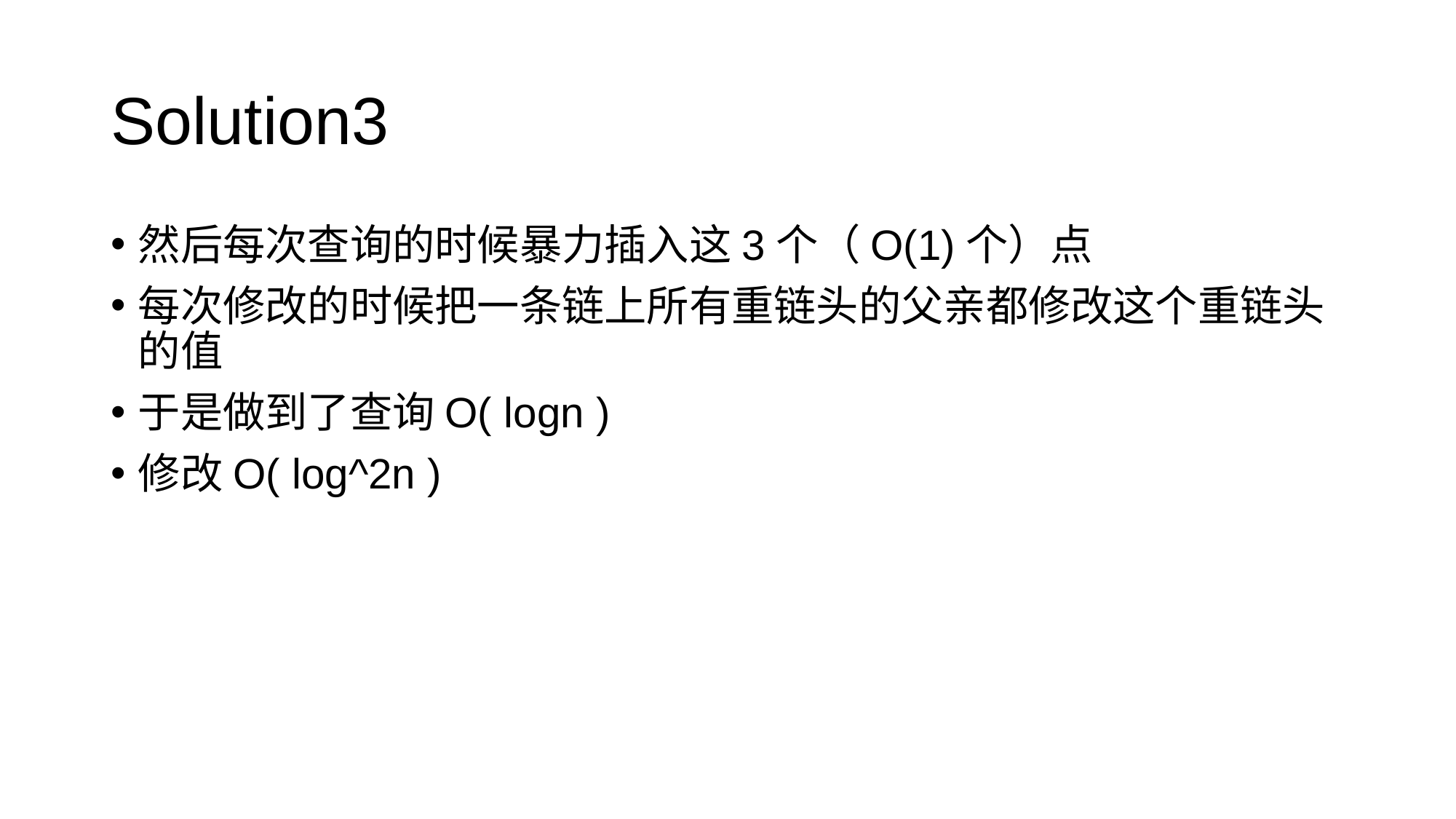

# Solution3
然后每次查询的时候暴力插入这3个（O(1)个）点
每次修改的时候把一条链上所有重链头的父亲都修改这个重链头的值
于是做到了查询O( logn )
修改O( log^2n )